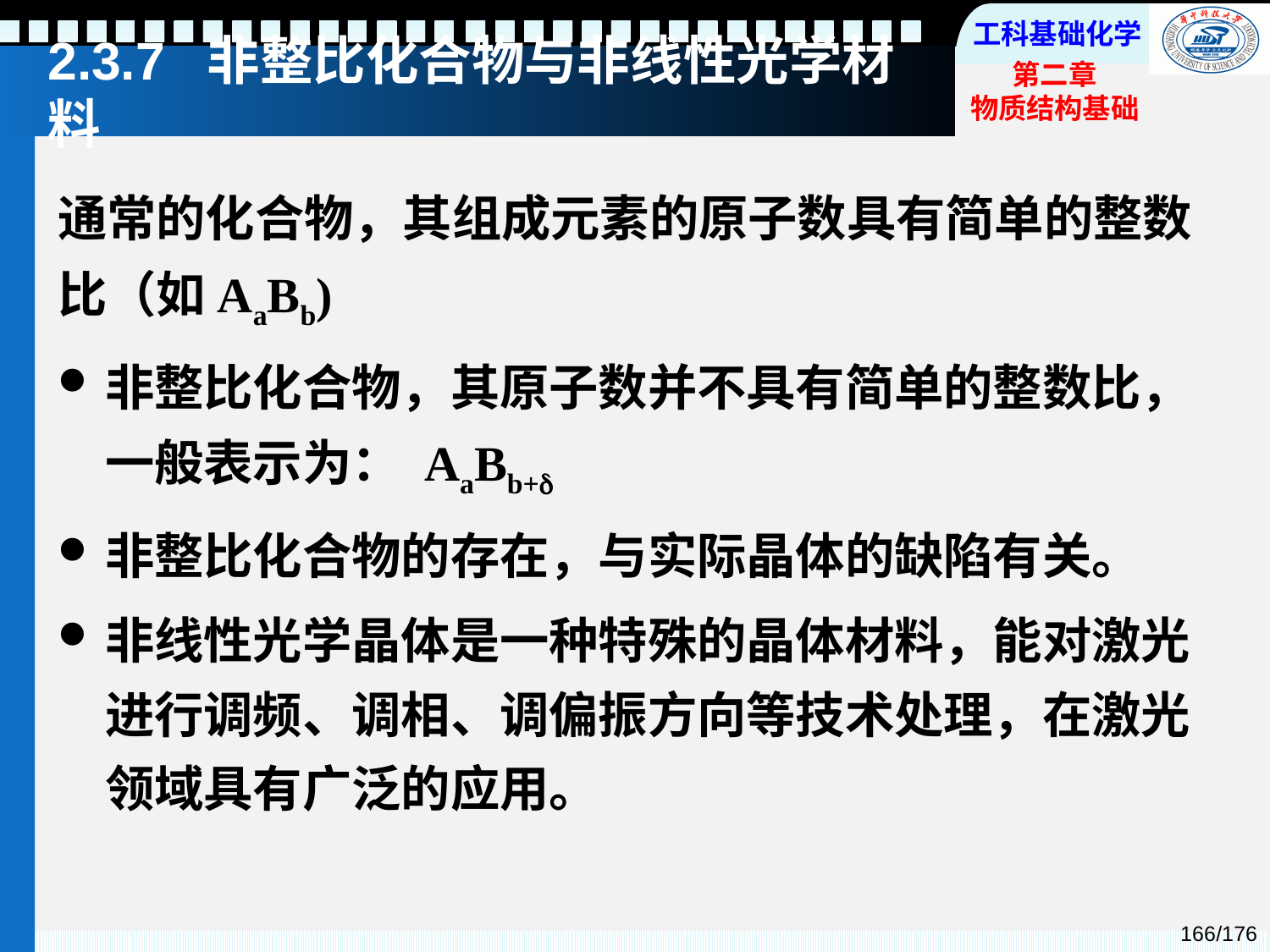

# 2.3.7  非整比化合物与非线性光学材料
通常的化合物，其组成元素的原子数具有简单的整数比（如AaBb)
非整比化合物，其原子数并不具有简单的整数比，一般表示为： AaBb+δ
非整比化合物的存在，与实际晶体的缺陷有关。
非线性光学晶体是一种特殊的晶体材料，能对激光进行调频、调相、调偏振方向等技术处理，在激光领域具有广泛的应用。